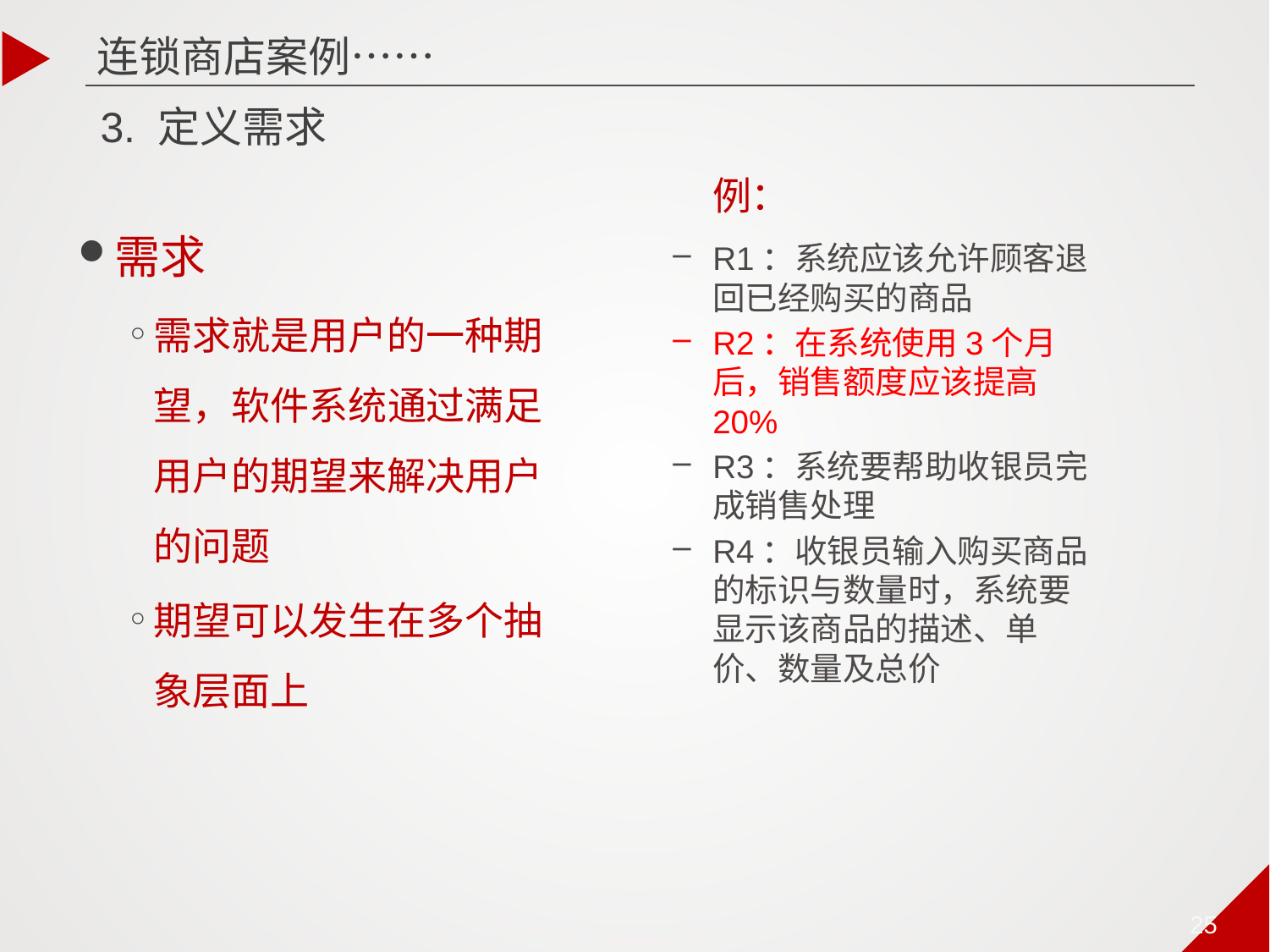

连锁商店案例……

# 3. 定义需求
例：
需求
需求就是用户的一种期望，软件系统通过满足用户的期望来解决用户的问题
期望可以发生在多个抽象层面上
R1：系统应该允许顾客退回已经购买的商品
R2：在系统使用3个月后，销售额度应该提高20%
R3：系统要帮助收银员完成销售处理
R4：收银员输入购买商品的标识与数量时，系统要显示该商品的描述、单价、数量及总价